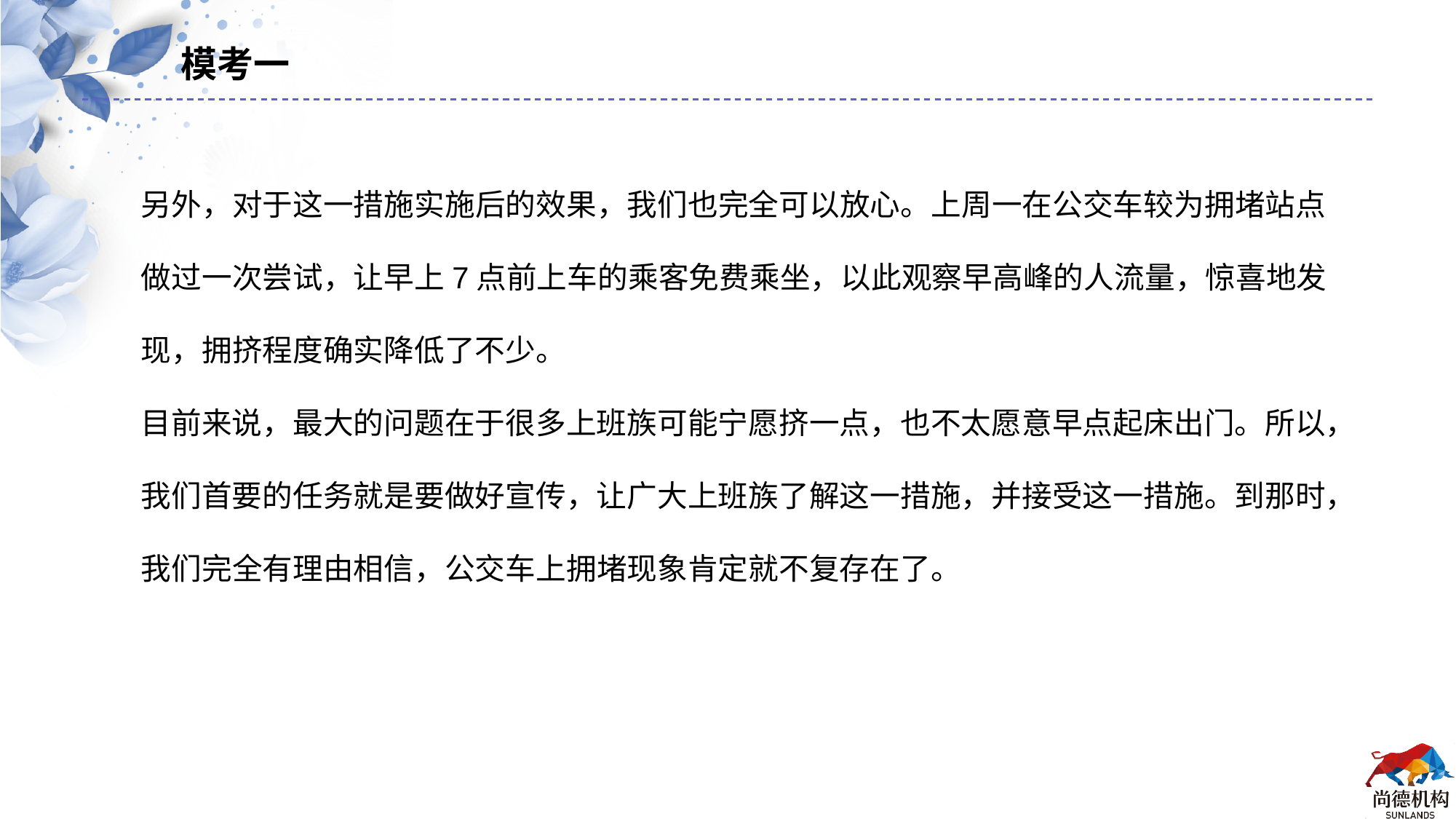

模考一
另外，对于这一措施实施后的效果，我们也完全可以放心。上周一在公交车较为拥堵站点做过一次尝试，让早上7点前上车的乘客免费乘坐，以此观察早高峰的人流量，惊喜地发现，拥挤程度确实降低了不少。
目前来说，最大的问题在于很多上班族可能宁愿挤一点，也不太愿意早点起床出门。所以，我们首要的任务就是要做好宣传，让广大上班族了解这一措施，并接受这一措施。到那时，我们完全有理由相信，公交车上拥堵现象肯定就不复存在了。